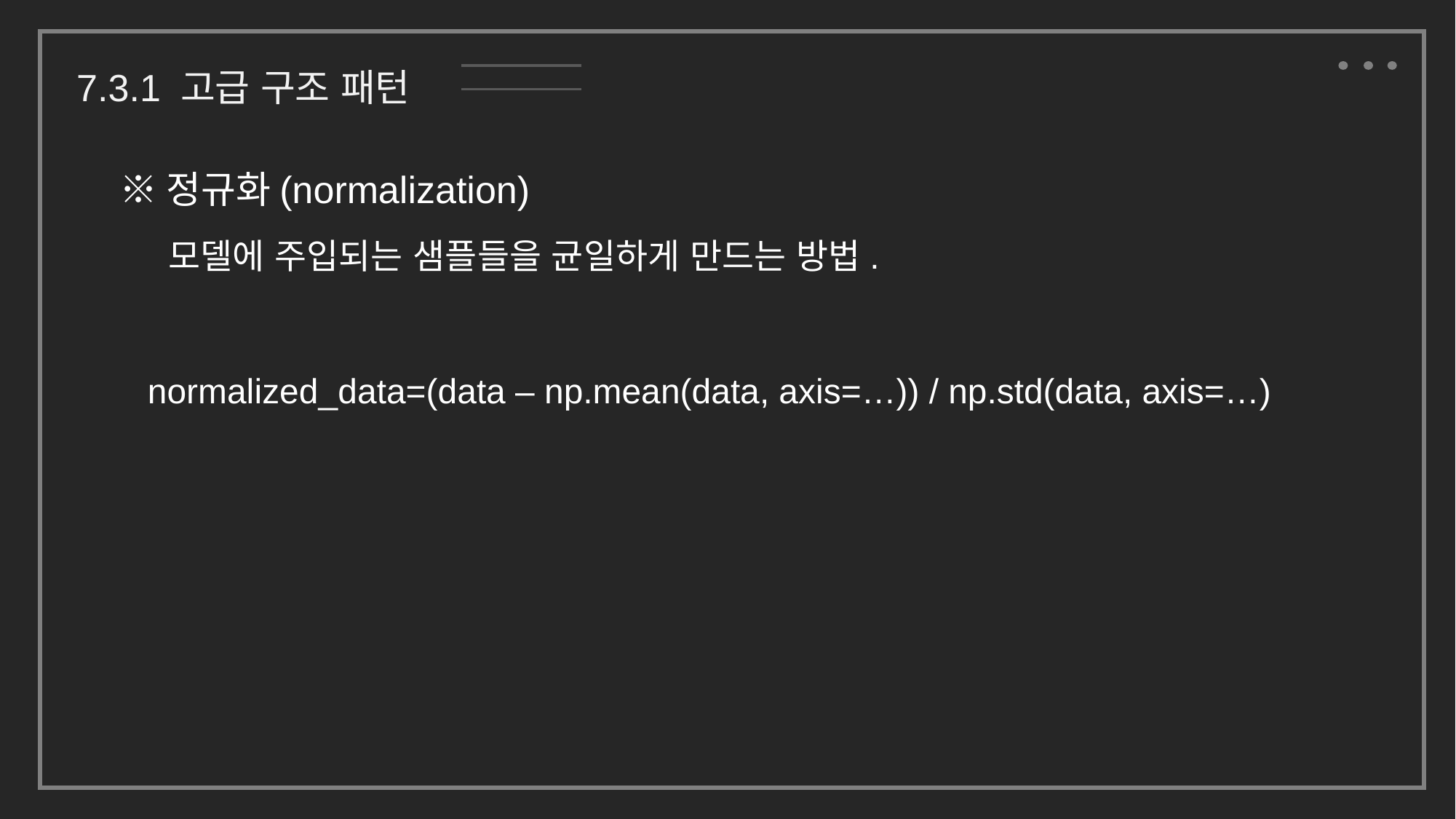

7.3.1 고급 구조 패턴

※정규화(normalization)
모델에 주입되는 샘플들을 균일하게 만드는 방법.
normalized_data=(data – np.mean(data, axis=…)) / np.std(data, axis=…)